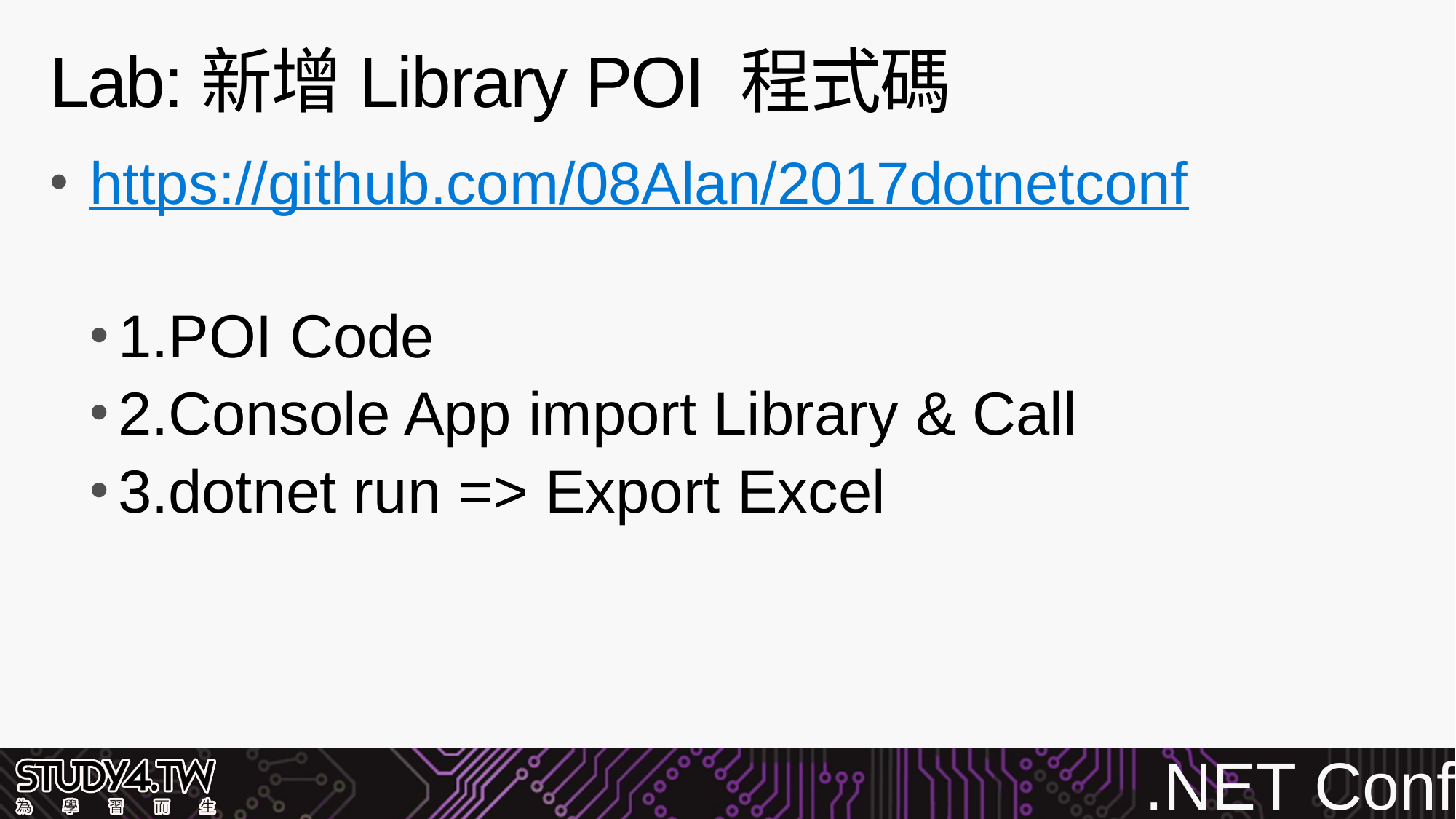

# Lab:新增Library POI 程式碼
https://github.com/08Alan/2017dotnetconf

1.POI Code
2.Console App import Library & Call
3.dotnet run => Export Excel